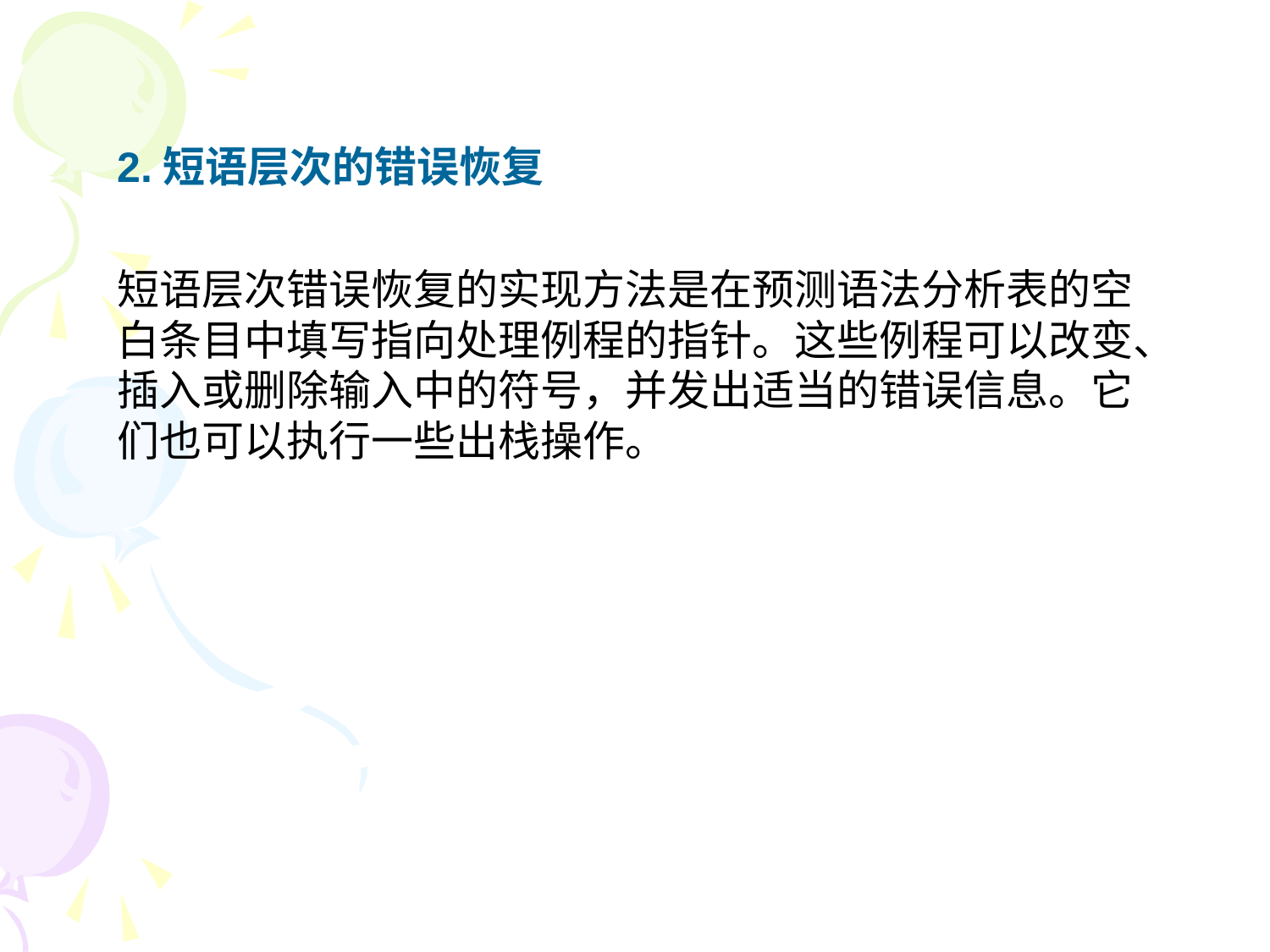

2.短语层次的错误恢复
短语层次错误恢复的实现方法是在预测语法分析表的空白条目中填写指向处理例程的指针。这些例程可以改变、插入或删除输入中的符号，并发出适当的错误信息。它们也可以执行一些出栈操作。
99